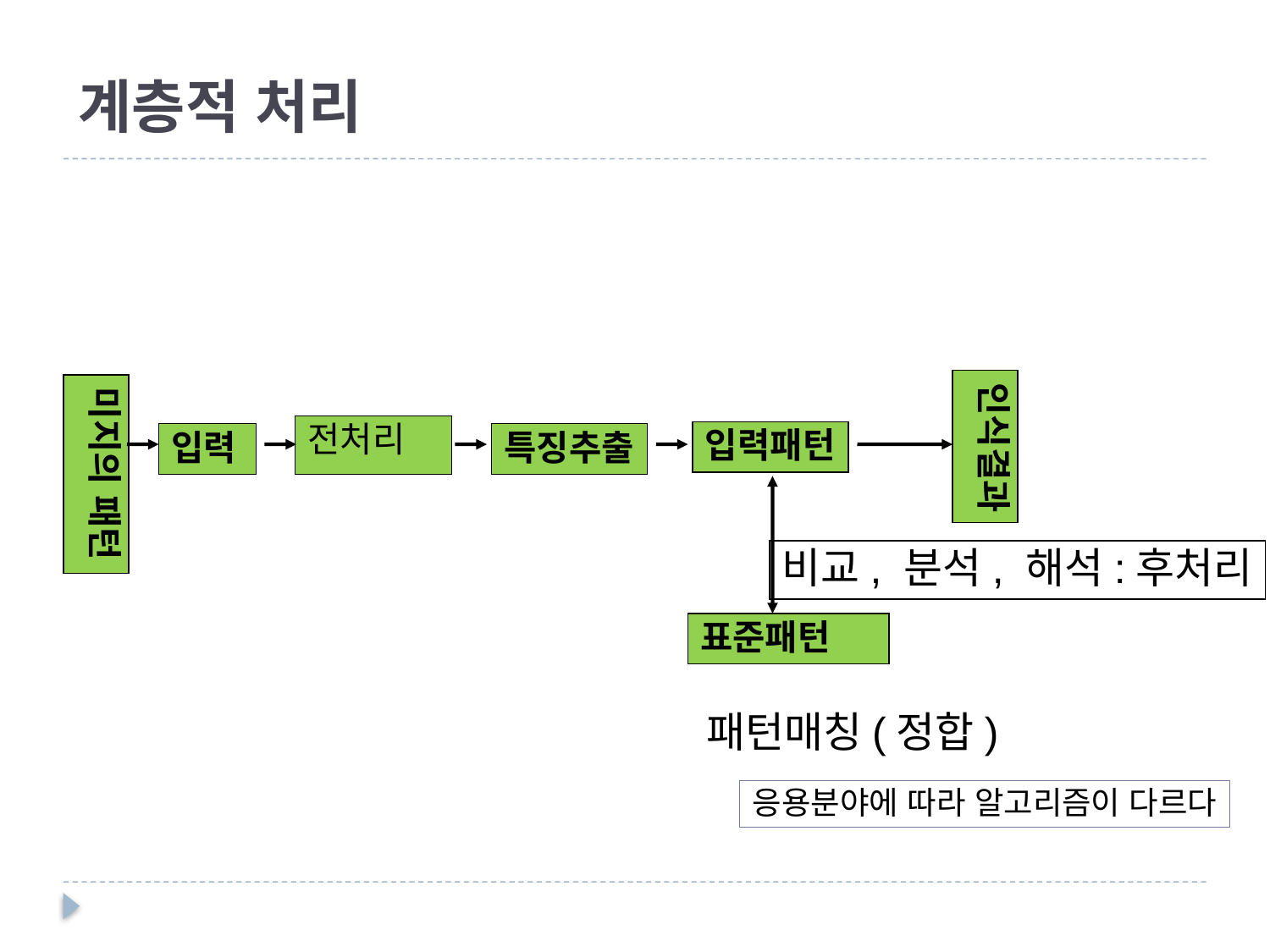

# 계층적 처리
인식결과
미지의 패턴
전처리
입력패턴
입력
특징추출

비교, 분석, 해석:후처리
표준패턴
패턴매칭(정합)
응용분야에 따라 알고리즘이 다르다